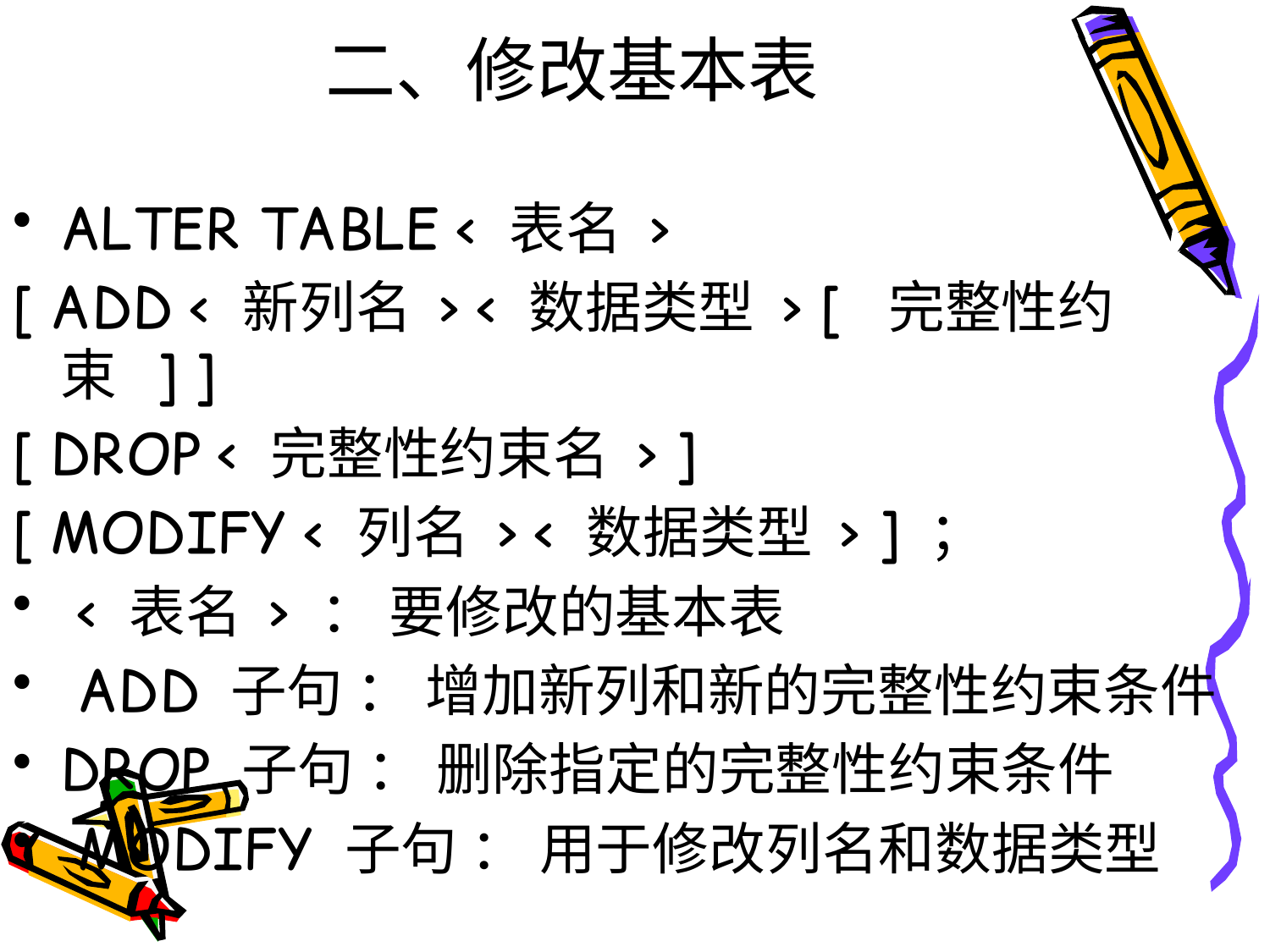

# 二、修改基本表
ALTER TABLE < 表名 >
[ ADD < 新列名 > < 数据类型 > [  完整性约束  ] ]
[ DROP < 完整性约束名 > ]
[ MODIFY < 列名 > < 数据类型 > ] ；
 < 表名 > ： 要修改的基本表
 ADD 子句 ： 增加新列和新的完整性约束条件
DROP 子句 ： 删除指定的完整性约束条件
 MODIFY 子句 ： 用于修改列名和数据类型